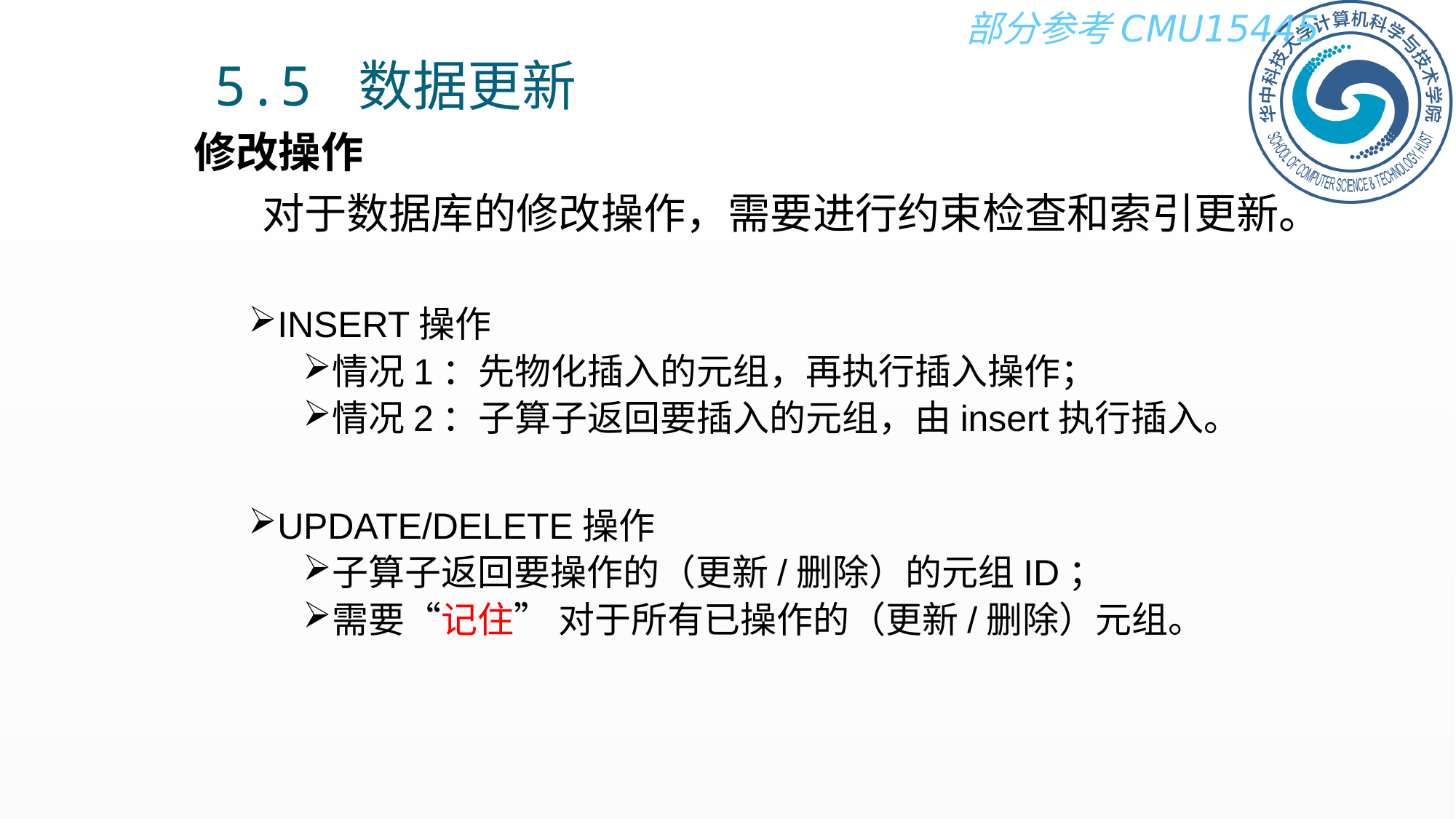

5.5 数据更新
修改操作
      对于数据库的修改操作，需要进行约束检查和索引更新。

INSERT操作
情况1：先物化插入的元组，再执行插入操作；
情况2：子算子返回要插入的元组，由insert执行插入。

UPDATE/DELETE操作
子算子返回要操作的（更新/删除）的元组ID；
需要“记住” 对于所有已操作的（更新/删除）元组。
164